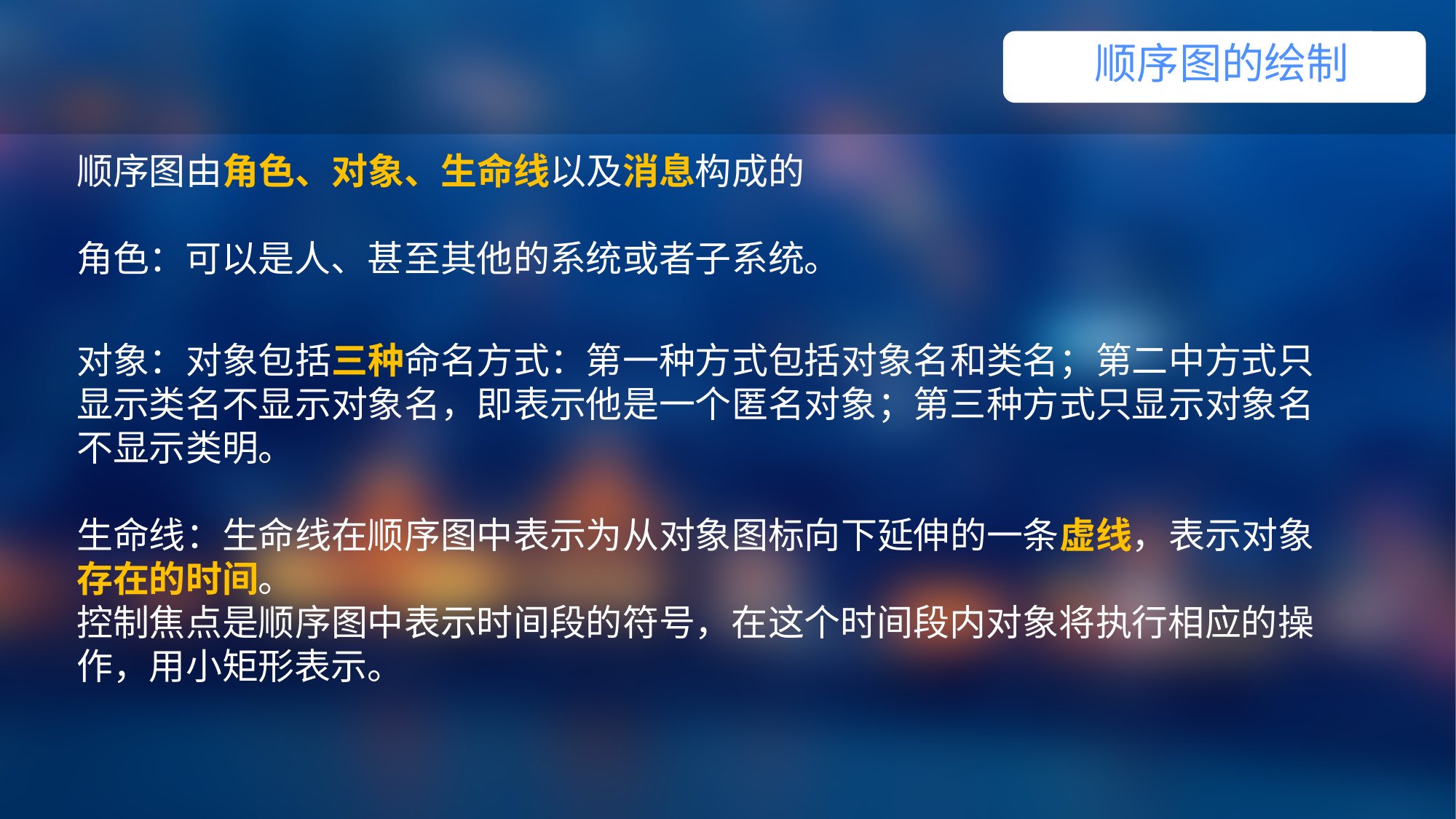

顺序图的绘制
顺序图由角色、对象、生命线以及消息构成的
角色：可以是人、甚至其他的系统或者子系统。

对象：对象包括三种命名方式：第一种方式包括对象名和类名；第二中方式只显示类名不显示对象名，即表示他是一个匿名对象；第三种方式只显示对象名不显示类明。

生命线：生命线在顺序图中表示为从对象图标向下延伸的一条虚线，表示对象存在的时间。
控制焦点是顺序图中表示时间段的符号，在这个时间段内对象将执行相应的操作，用小矩形表示。